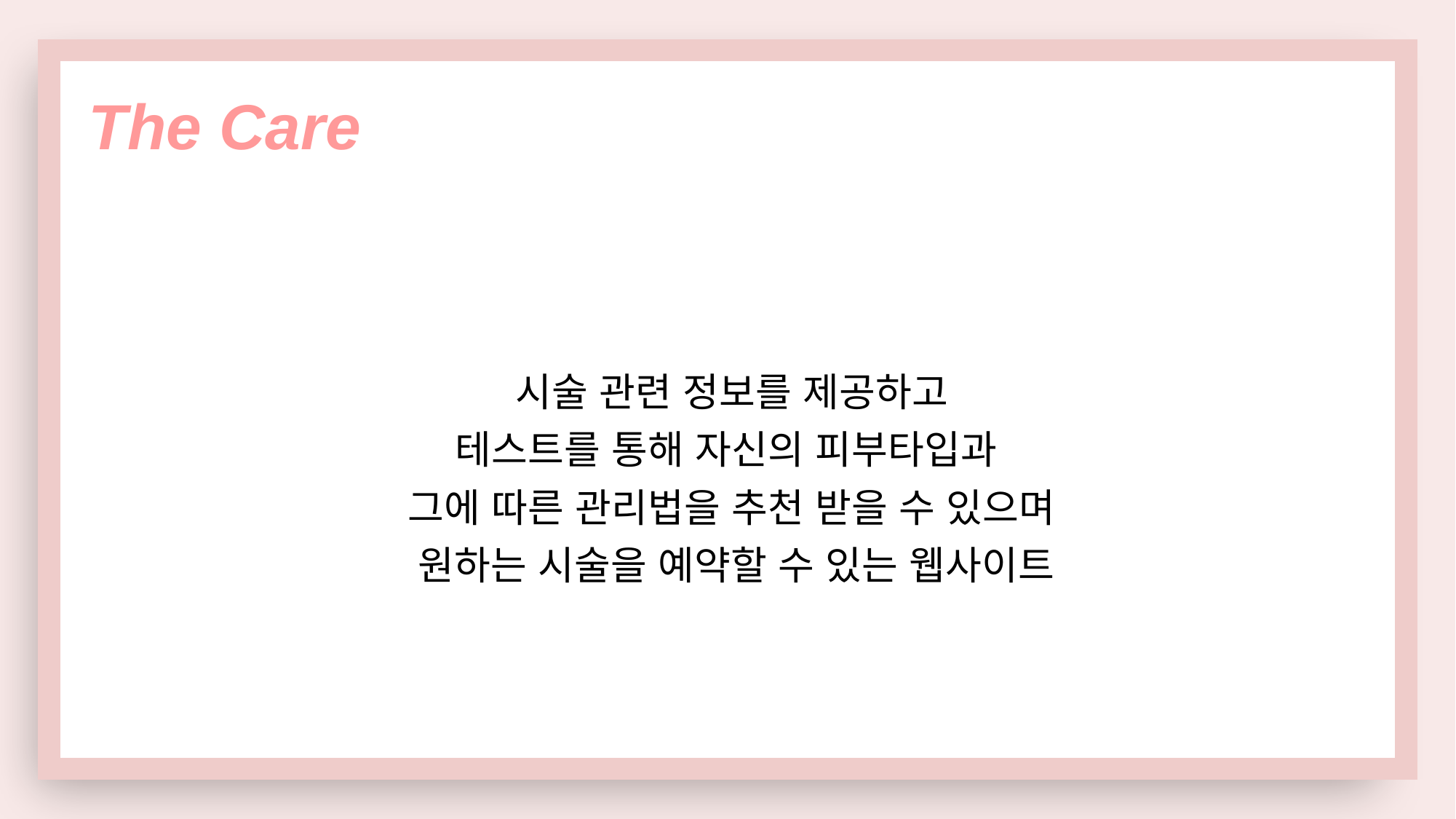

The Care

시술 관련 정보를 제공하고
테스트를 통해 자신의 피부타입과
그에 따른 관리법을 추천 받을 수 있으며
 원하는 시술을 예약할 수 있는 웹사이트